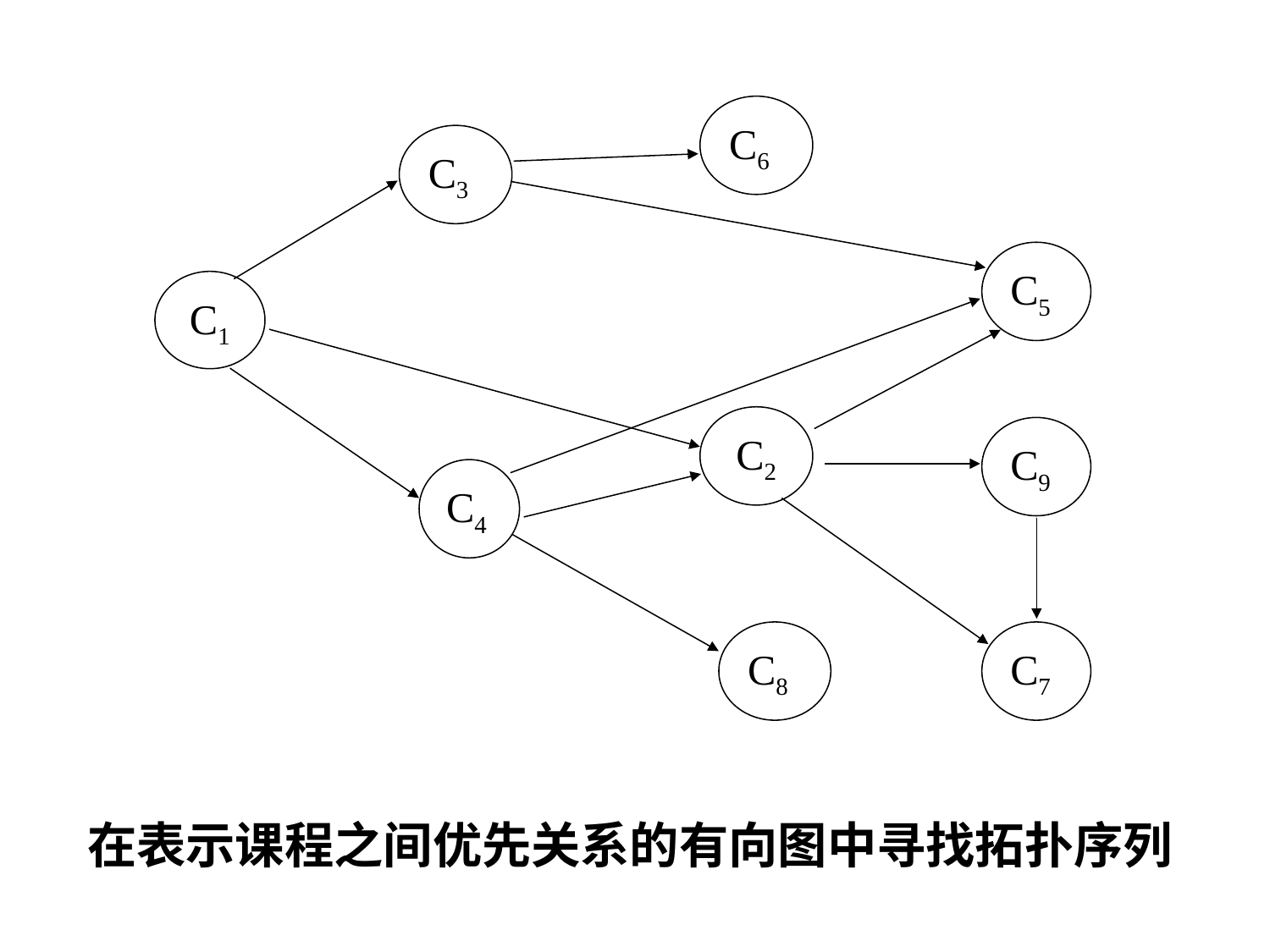

C6
C3

C5
C1

C2
C9
C4

C8
C7
在表示课程之间优先关系的有向图中寻找拓扑序列